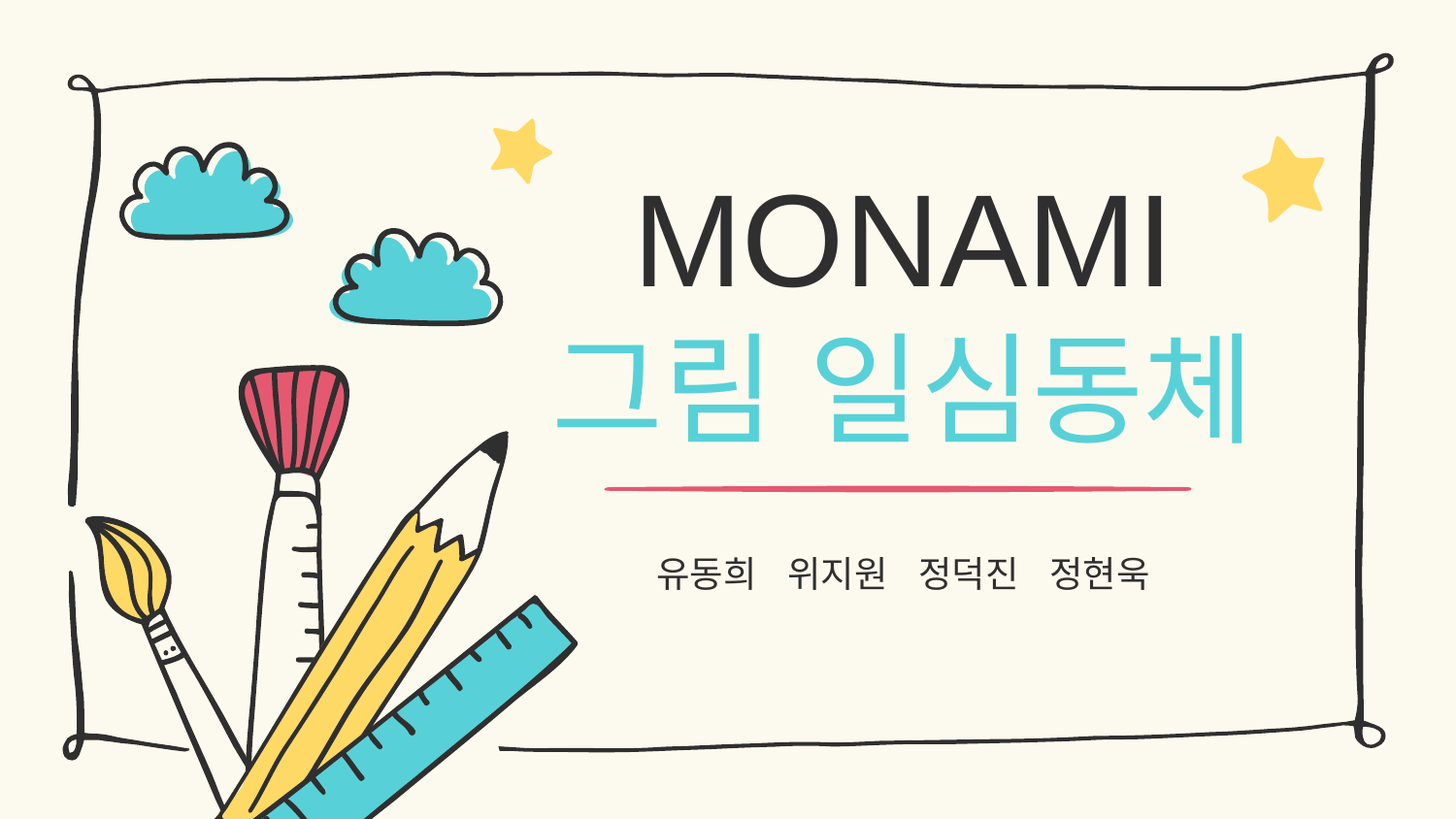

# MONAMI 그림 일심동체

유동희   위지원   정덕진   정현욱